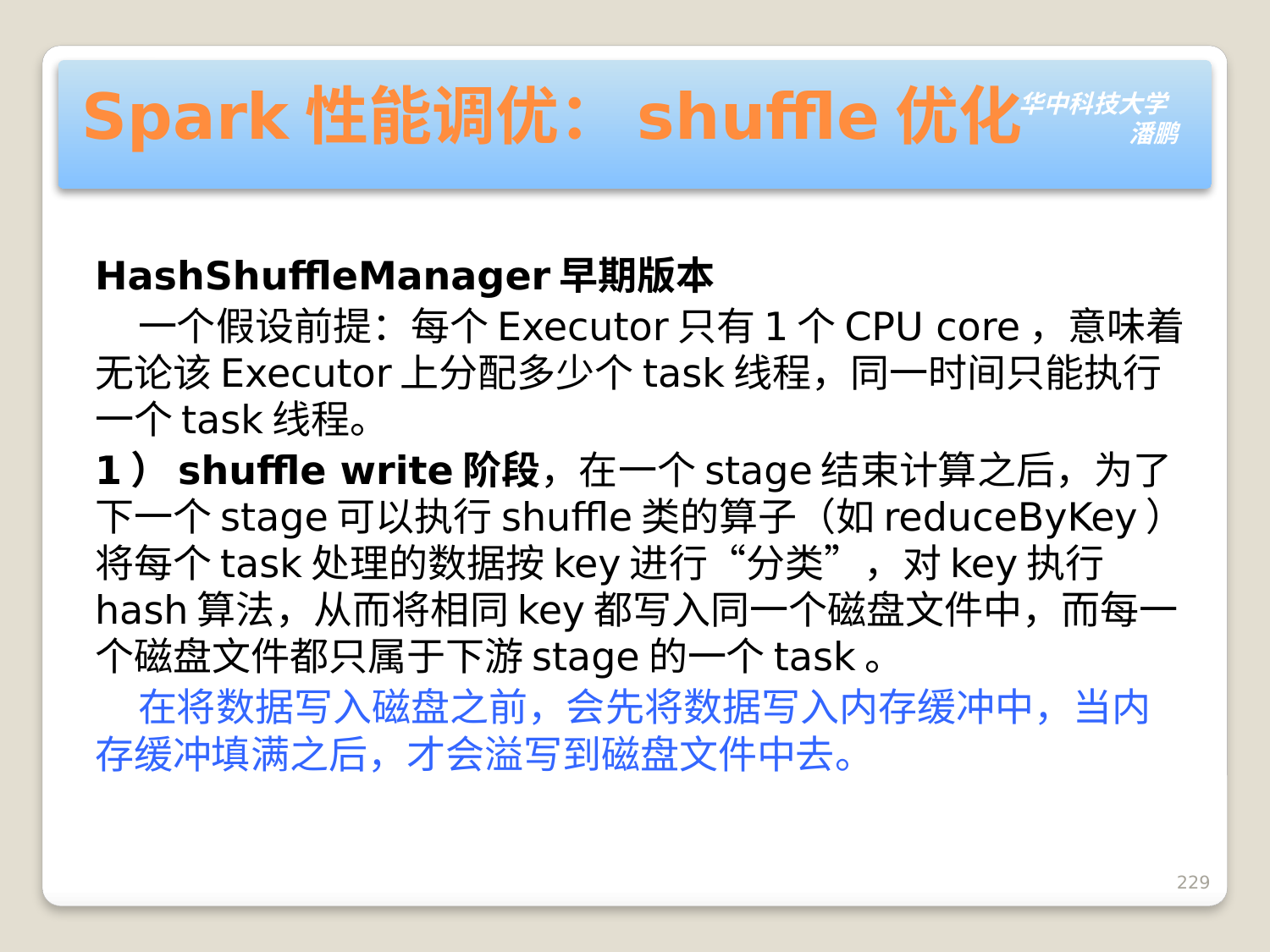

# Spark性能调优：shuffle优化
HashShuffleManager早期版本
    一个假设前提：每个Executor只有1个CPU core，意味着无论该Executor上分配多少个task线程，同一时间只能执行一个task线程。
1）shuffle write阶段，在一个stage结束计算之后，为了下一个stage可以执行shuffle类的算子（如reduceByKey）将每个task处理的数据按key进行“分类”，对key执行hash算法，从而将相同key都写入同一个磁盘文件中，而每一个磁盘文件都只属于下游stage的一个task。
    在将数据写入磁盘之前，会先将数据写入内存缓冲中，当内存缓冲填满之后，才会溢写到磁盘文件中去。
229